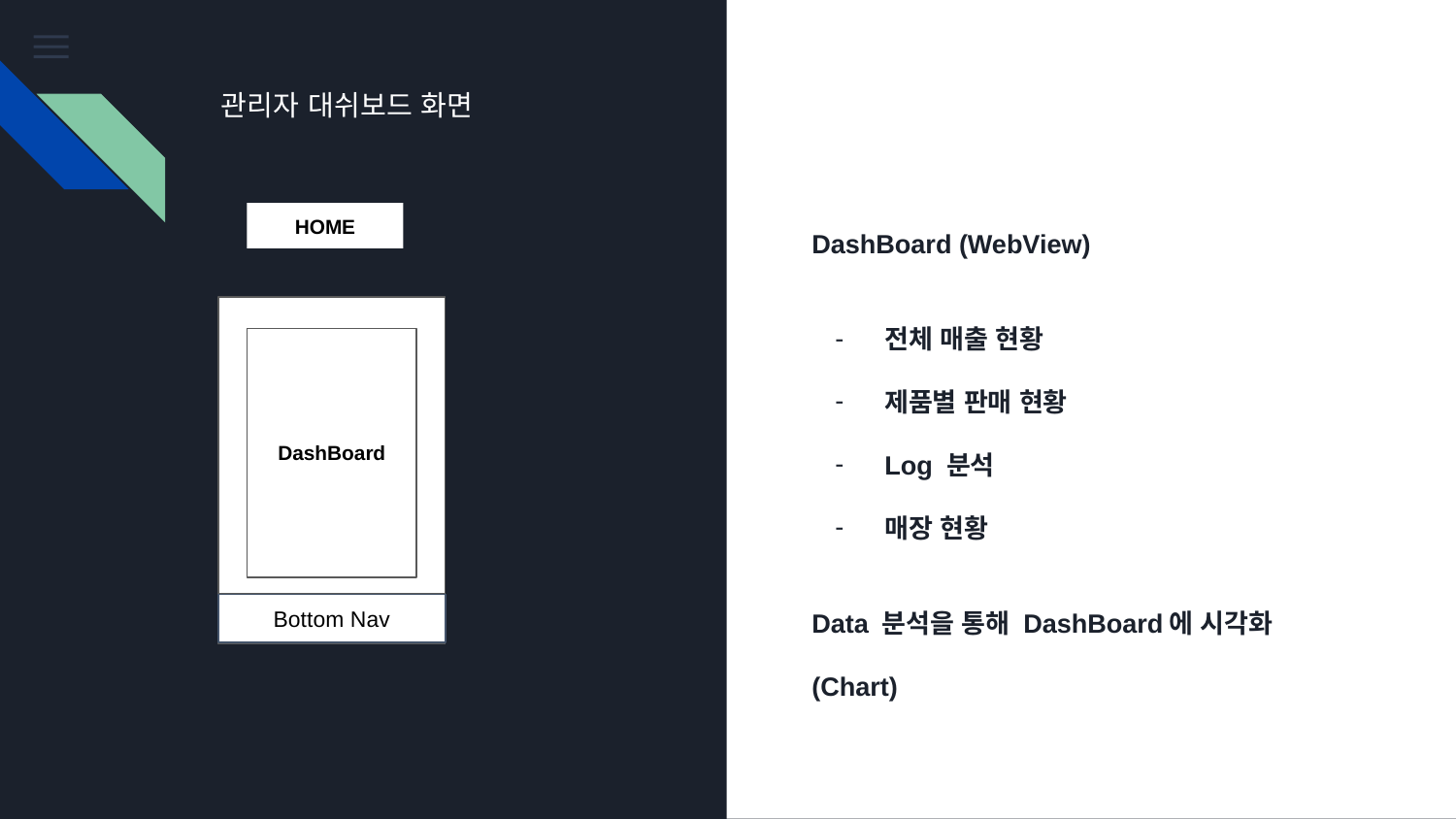

관리자 대쉬보드 화면
HOME
DashBoard (WebView)
전체 매출 현황
제품별 판매 현황
Log 분석
매장 현황
Data 분석을 통해 DashBoard에 시각화(Chart)

DashBoard
Bottom Nav